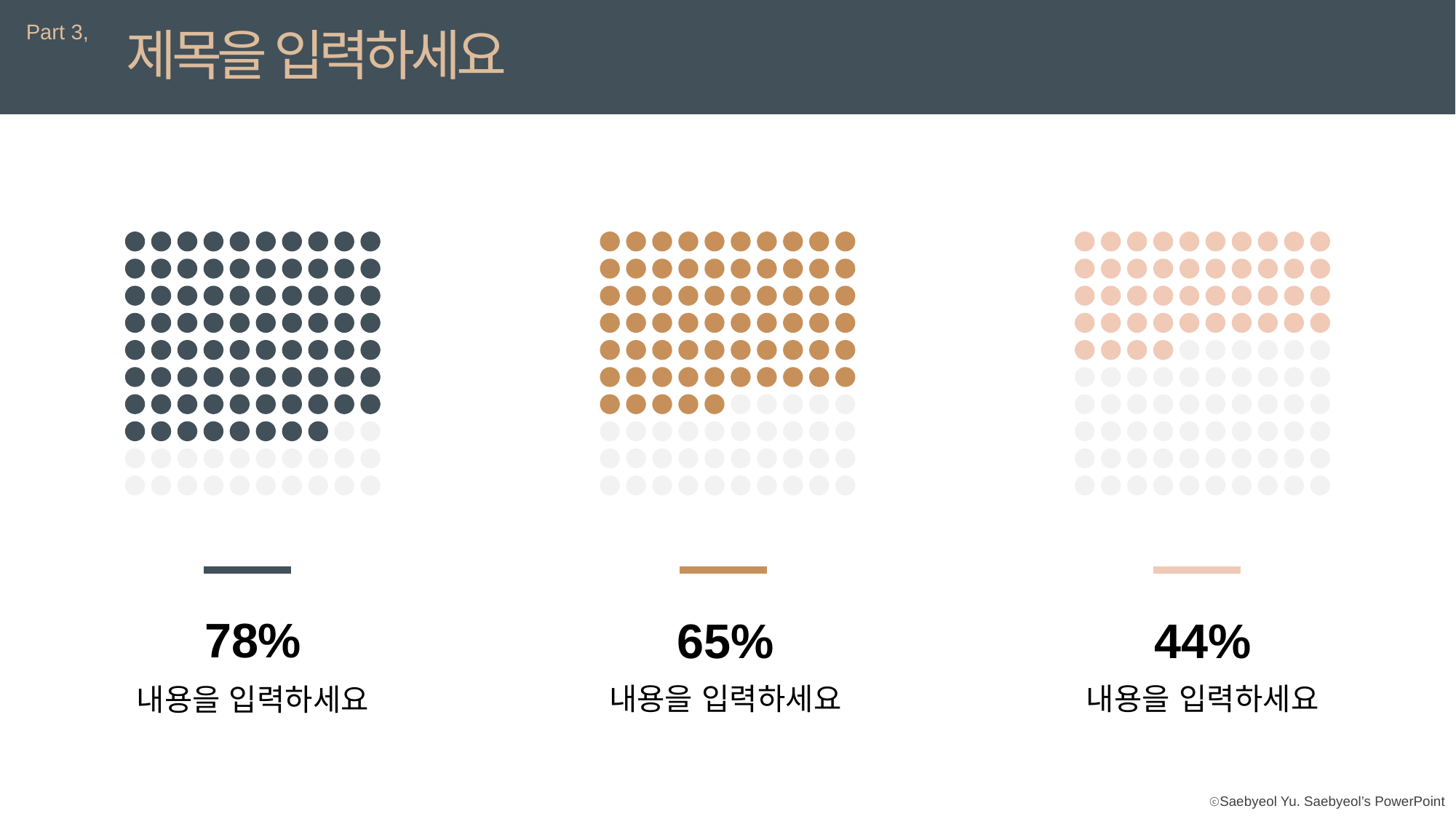

Part 3,
제목을 입력하세요

78%
내용을 입력하세요
65%
내용을 입력하세요
44%
내용을 입력하세요